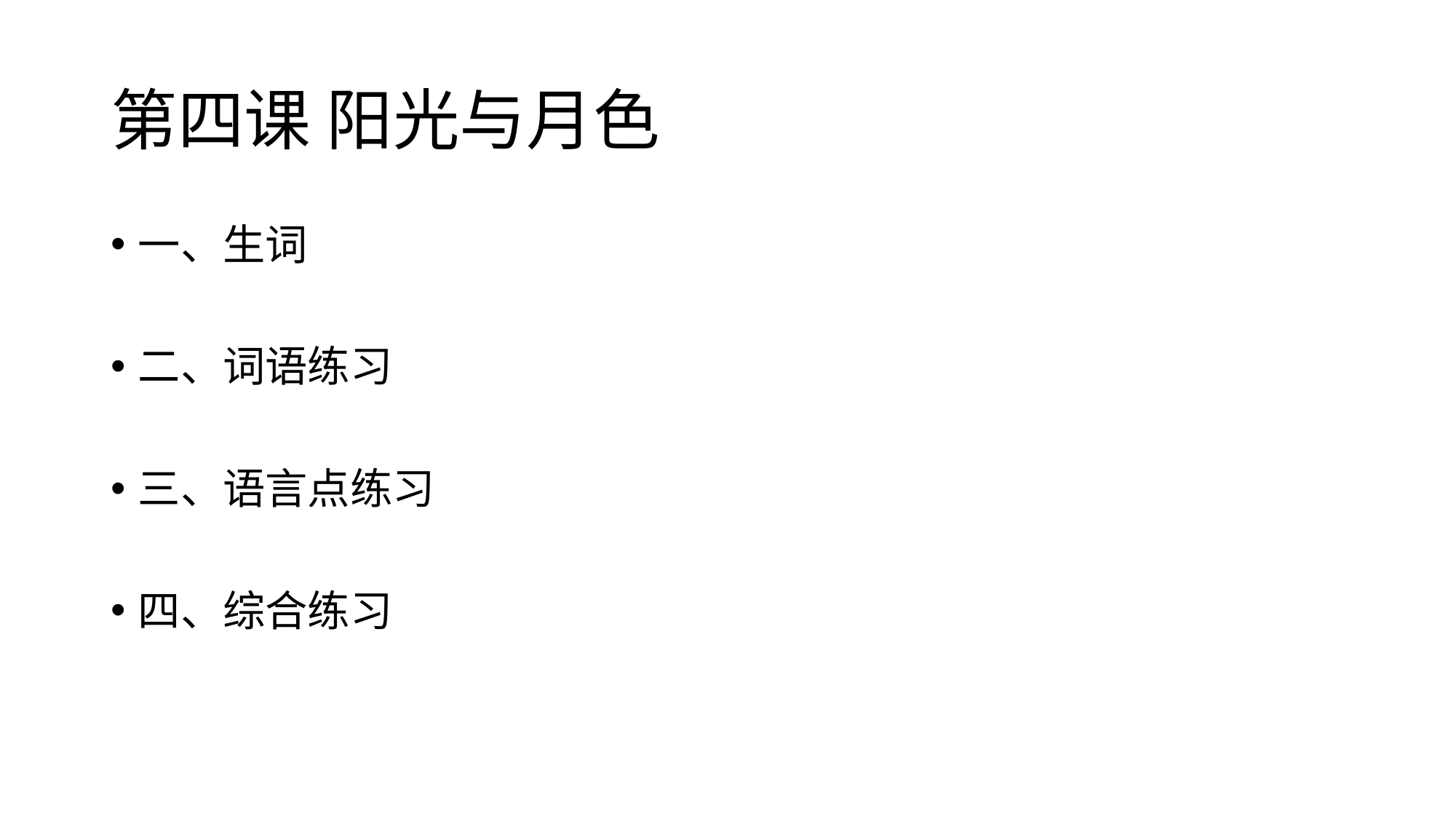

# 第四课 阳光与月色
一、生词

二、词语练习

三、语言点练习

四、综合练习